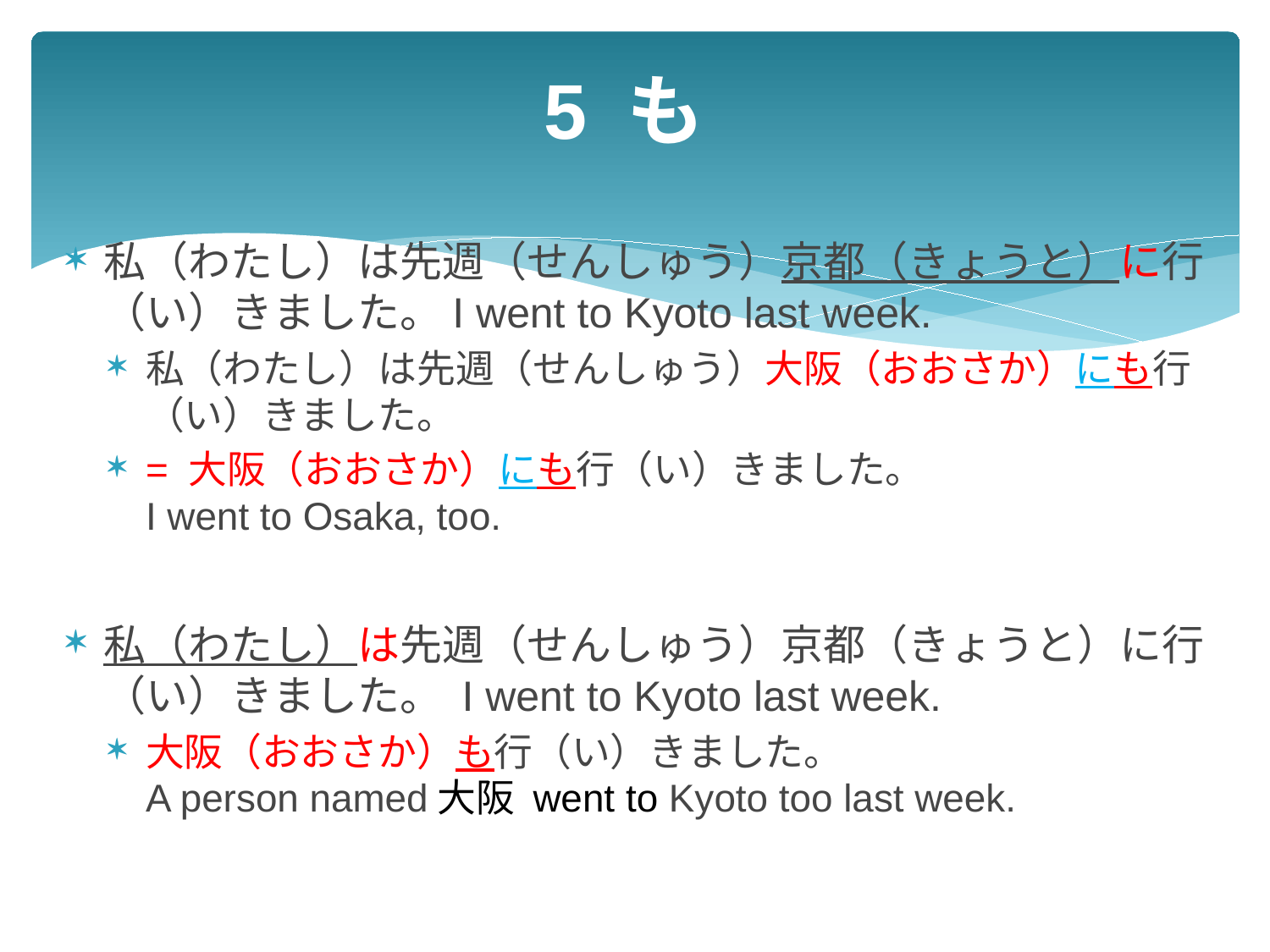

# 5 も
私（わたし）は先週（せんしゅう）京都（きょうと）に行（い）きました。I went to Kyoto last week.
私（わたし）は先週（せんしゅう）大阪（おおさか）にも行（い）きました。
= 大阪（おおさか）にも行（い）きました。
I went to Osaka, too.

私（わたし）は先週（せんしゅう）京都（きょうと）に行（い）きました。 I went to Kyoto last week.
大阪（おおさか）も行（い）きました。
A person named大阪 went to Kyoto too last week.